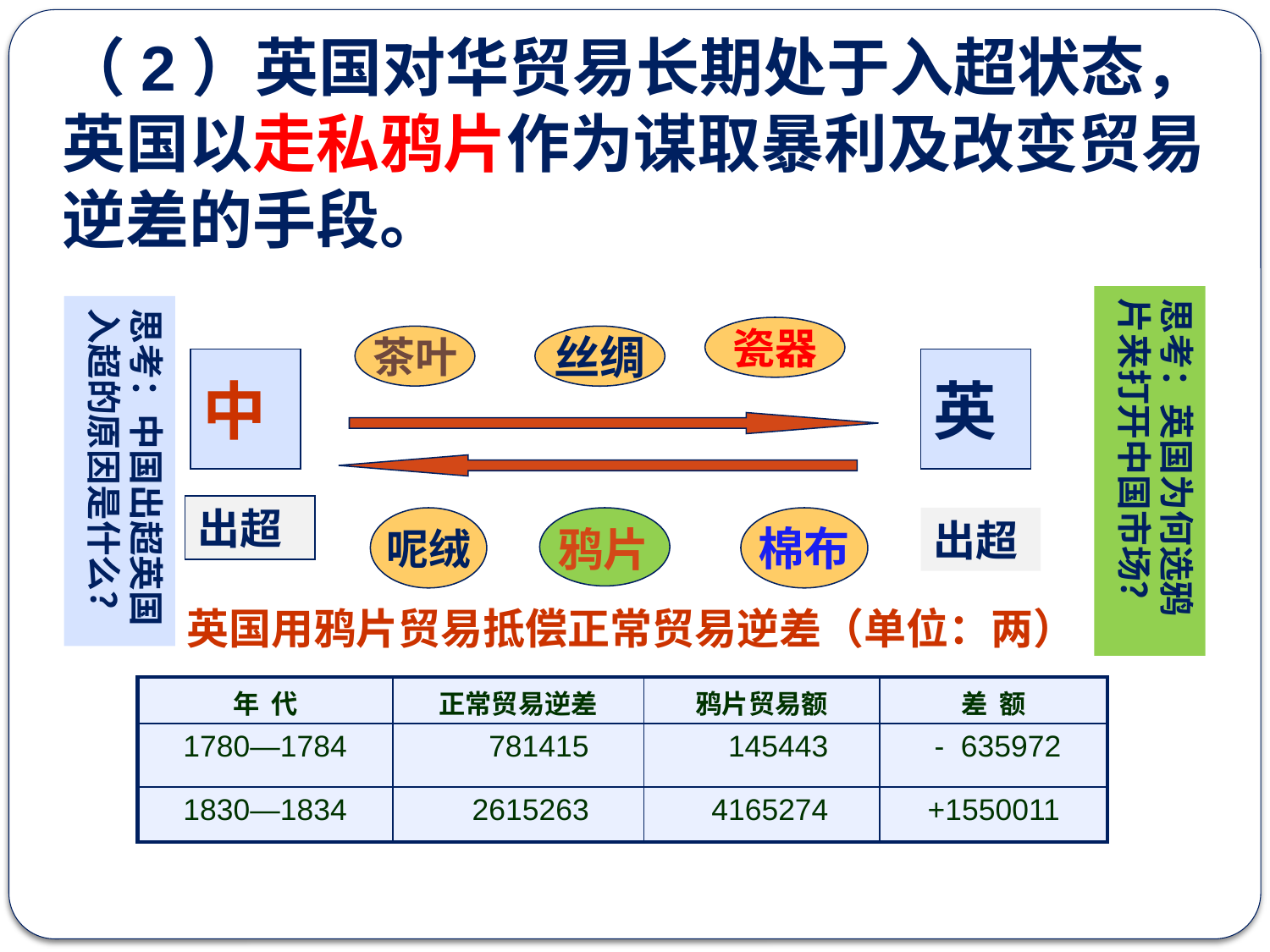

# （2）英国对华贸易长期处于入超状态，英国以走私鸦片作为谋取暴利及改变贸易逆差的手段。
思考：英国为何选鸦片来打开中国市场？
思考：中国出超英国入超的原因是什么？
瓷器
茶叶
丝绸
中
英

出超
呢绒

鸦片
棉布
出超
英国用鸦片贸易抵偿正常贸易逆差（单位：两）
| 年 代 | 正常贸易逆差 | 鸦片贸易额 | 差 额 |
| --- | --- | --- | --- |
| 1780—1784 | 781415 | 145443 | - 635972 |
| 1830—1834 | 2615263 | 4165274 | +1550011 |